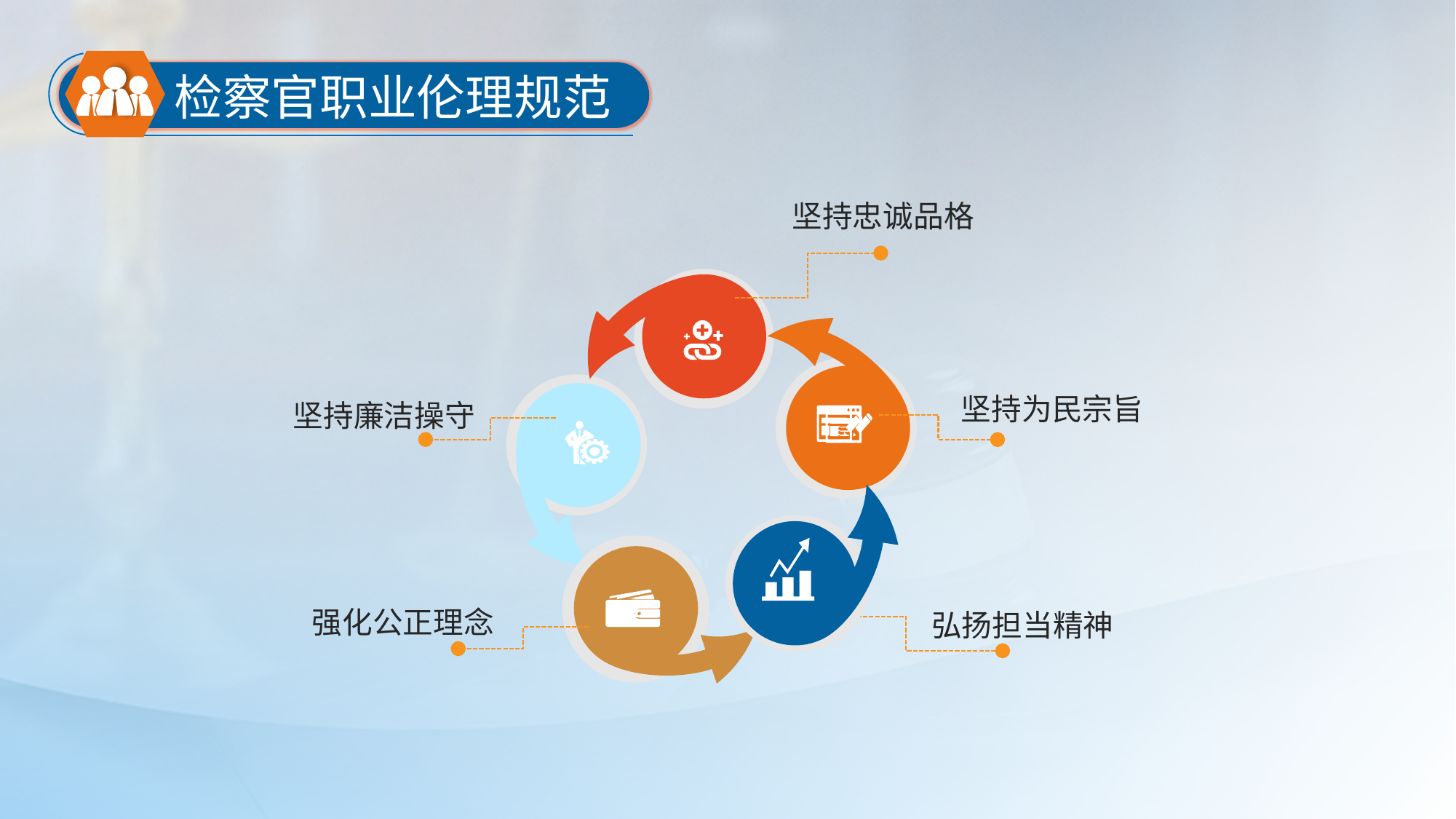

检察官职业伦理规范
坚持忠诚品格

坚持为民宗旨

坚持廉洁操守

弘扬担当精神

强化公正理念